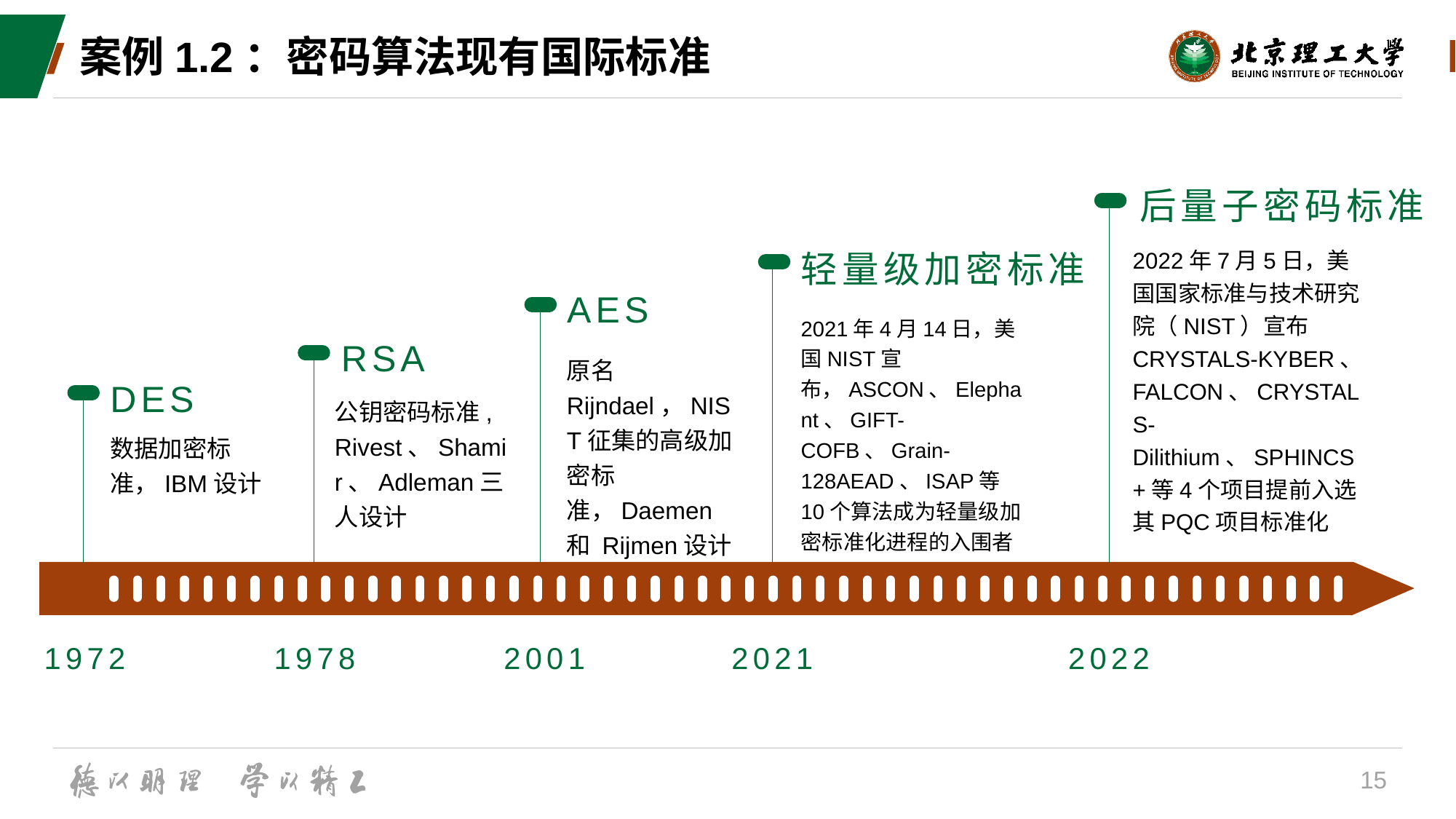

# 案例1.2：密码算法现有国际标准
后量子密码标准
轻量级加密标准
2022年7月5日，美国国家标准与技术研究院（NIST）宣布CRYSTALS-KYBER、FALCON、CRYSTALS-Dilithium、SPHINCS+等4个项目提前入选其PQC项目标准化
AES
2021年4月14日，美国NIST宣布，ASCON、Elephant、GIFT-COFB、Grain-128AEAD、ISAP等10个算法成为轻量级加密标准化进程的入围者
RSA
原名Rijndael，NIST征集的高级加密标准，Daemen和 Rijmen设计
DES
公钥密码标准,
Rivest、Shamir、Adleman三人设计
数据加密标准，IBM设计

1972
1978
2001
2021
2022